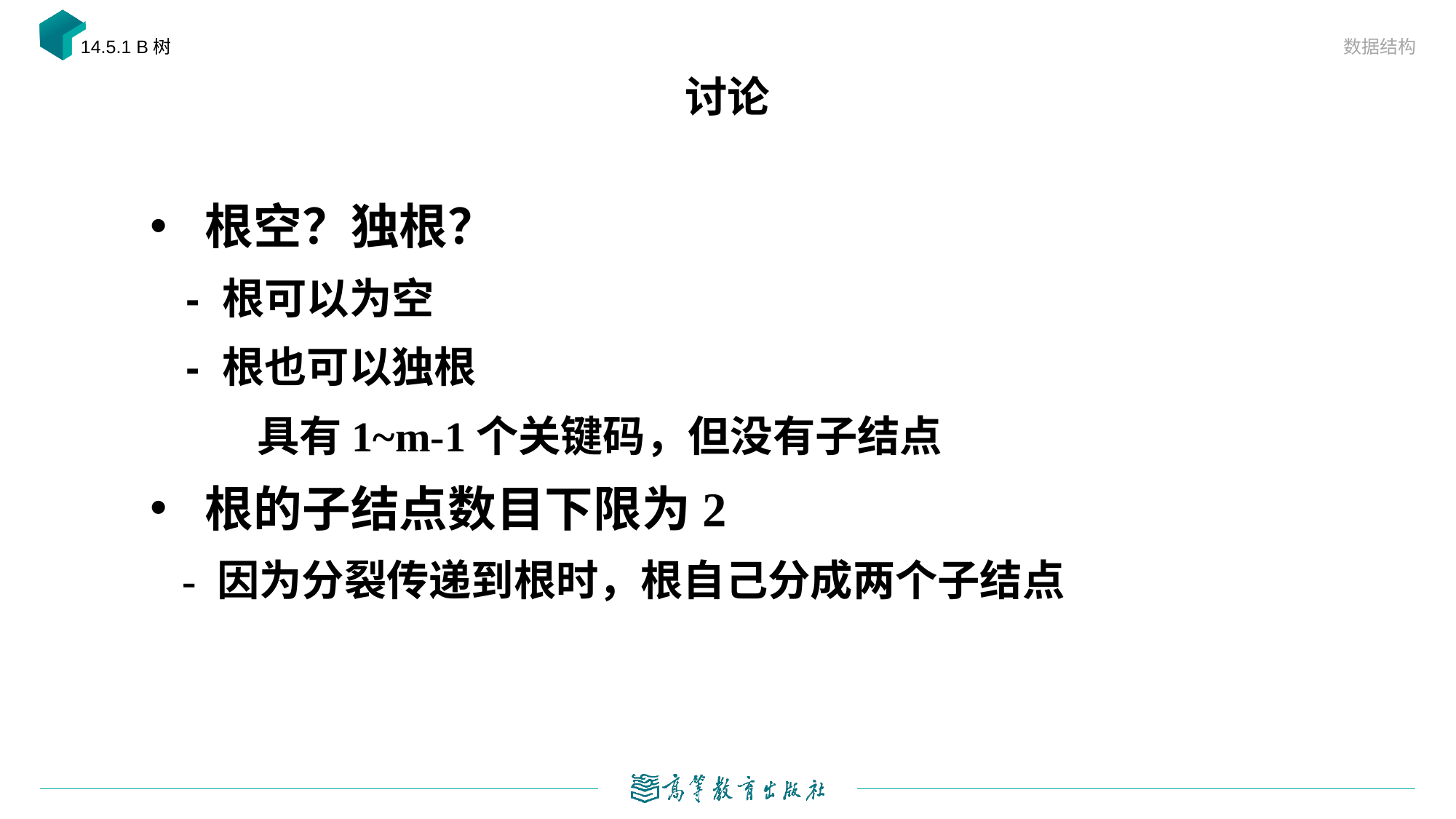

数据结构
14.5.1 B树
# 讨论
根空？独根？
   - 根可以为空
   - 根也可以独根
          具有1~m-1个关键码，但没有子结点
根的子结点数目下限为2
   - 因为分裂传递到根时，根自己分成两个子结点